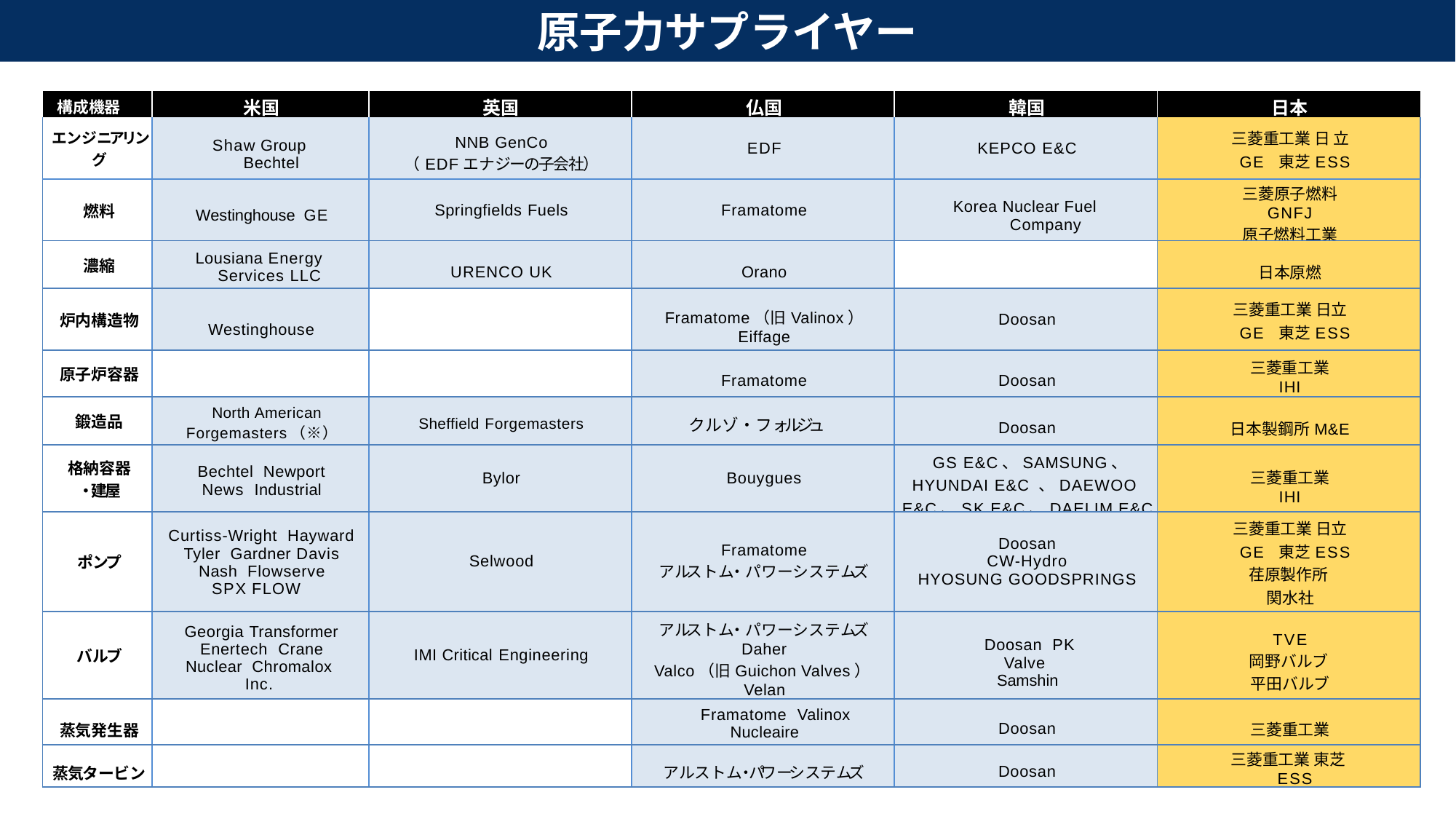

原子力サプライヤー
| 構成機器 | 米国 | 英国 | 仏国 | 韓国 | 日本 |
| --- | --- | --- | --- | --- | --- |
| エンジニアリング | Shaw Group Bechtel | NNB GenCo （EDFエナジーの子会社） | EDF | KEPCO E&C | 三菱重工業 日 立 GE 東芝ESS |
| 燃料 | Westinghouse GE | Springfields Fuels | Framatome | Korea Nuclear Fuel Company | 三菱原子燃料 GNFJ 原子燃料工業 |
| 濃縮 | Lousiana Energy Services LLC | URENCO UK | Orano |  | 日本原燃 |
| 炉内構造物 | Westinghouse |  | Framatome（旧Valinox） Eiffage | Doosan | 三菱重工業 日立 GE 東芝ESS |
| 原子炉容器 |  |  | Framatome | Doosan | 三菱重工業 IHI |
| 鍛造品 | North American Forgemasters（※） | Sheffield Forgemasters |  | Doosan | 日本製鋼所M&E |
| 格納容器 ・建屋 | Bechtel Newport News Industrial | Bylor | Bouygues | GS E&C、SAMSUNG、 HYUNDAI E&C 、DAEWOO E&C、SK E&C、DAELIM E&C | 三菱重工業 IHI |
| ポンプ | Curtiss-Wright Hayward Tyler Gardner Davis Nash Flowserve SPX FLOW | Selwood | Framatome アルストム・パワーシステムズ | Doosan CW-Hydro HYOSUNG GOODSPRINGS | 三菱重工業 日立 GE 東芝ESS 荏原製作所 関水社 |
| バルブ | Georgia Transformer Enertech Crane Nuclear Chromalox Inc. | IMI Critical Engineering | アルストム・パワーシステムズ Daher Valco（旧Guichon Valves） Velan | Doosan PK Valve Samshin | TVE 岡野バルブ 平田バルブ |
| 蒸気発生器 |  |  | Framatome Valinox Nucleaire | Doosan | 三菱重工業 |
| 蒸気タービン |  |  | アルストム・パワーシステムズ | Doosan | 三菱重工業 東芝ESS |
クルゾ・フォルジュ